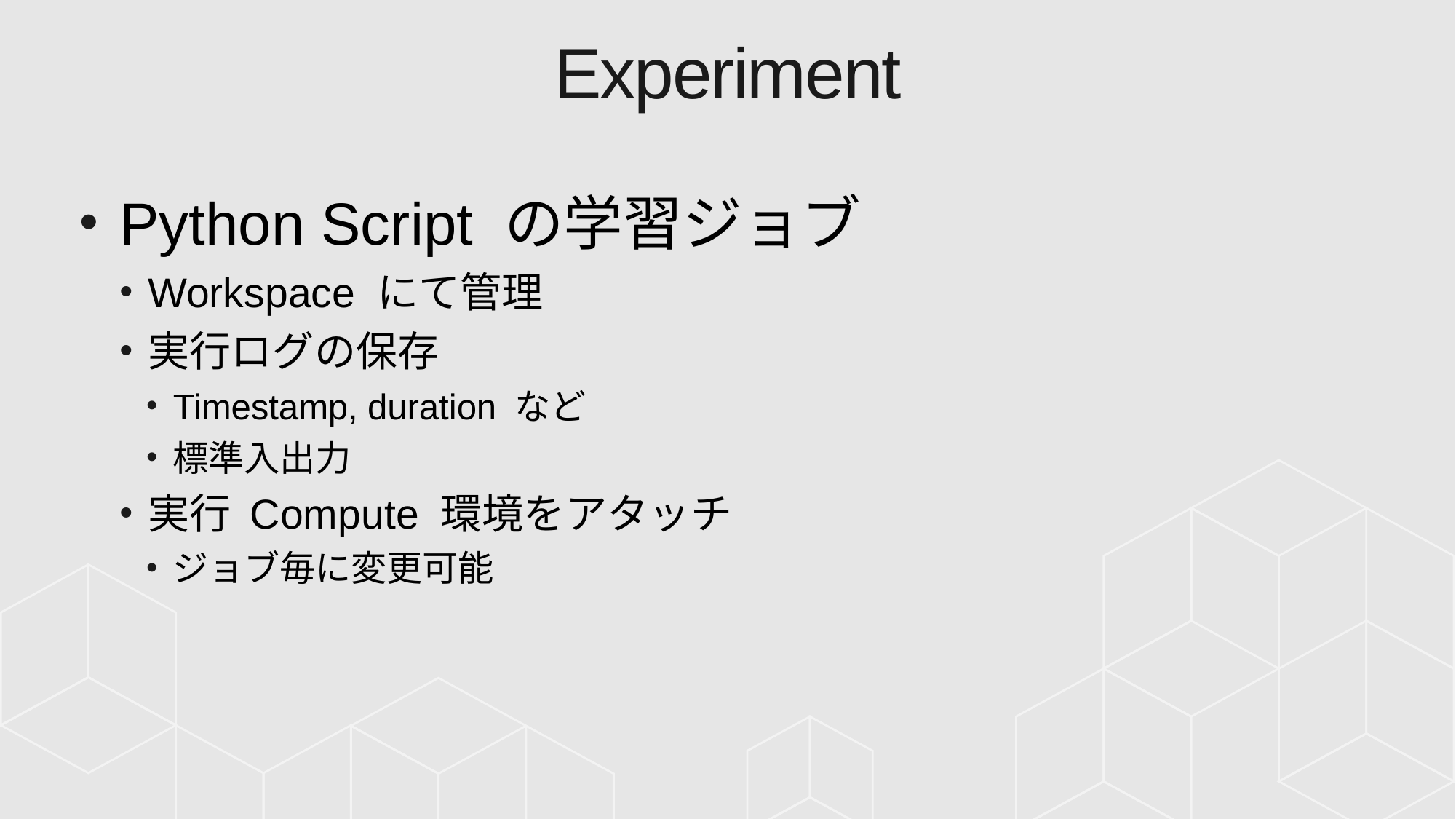

# Experiment
Python Script の学習ジョブ
Workspace にて管理
実行ログの保存
Timestamp, duration など
標準入出力
実行 Compute 環境をアタッチ
ジョブ毎に変更可能